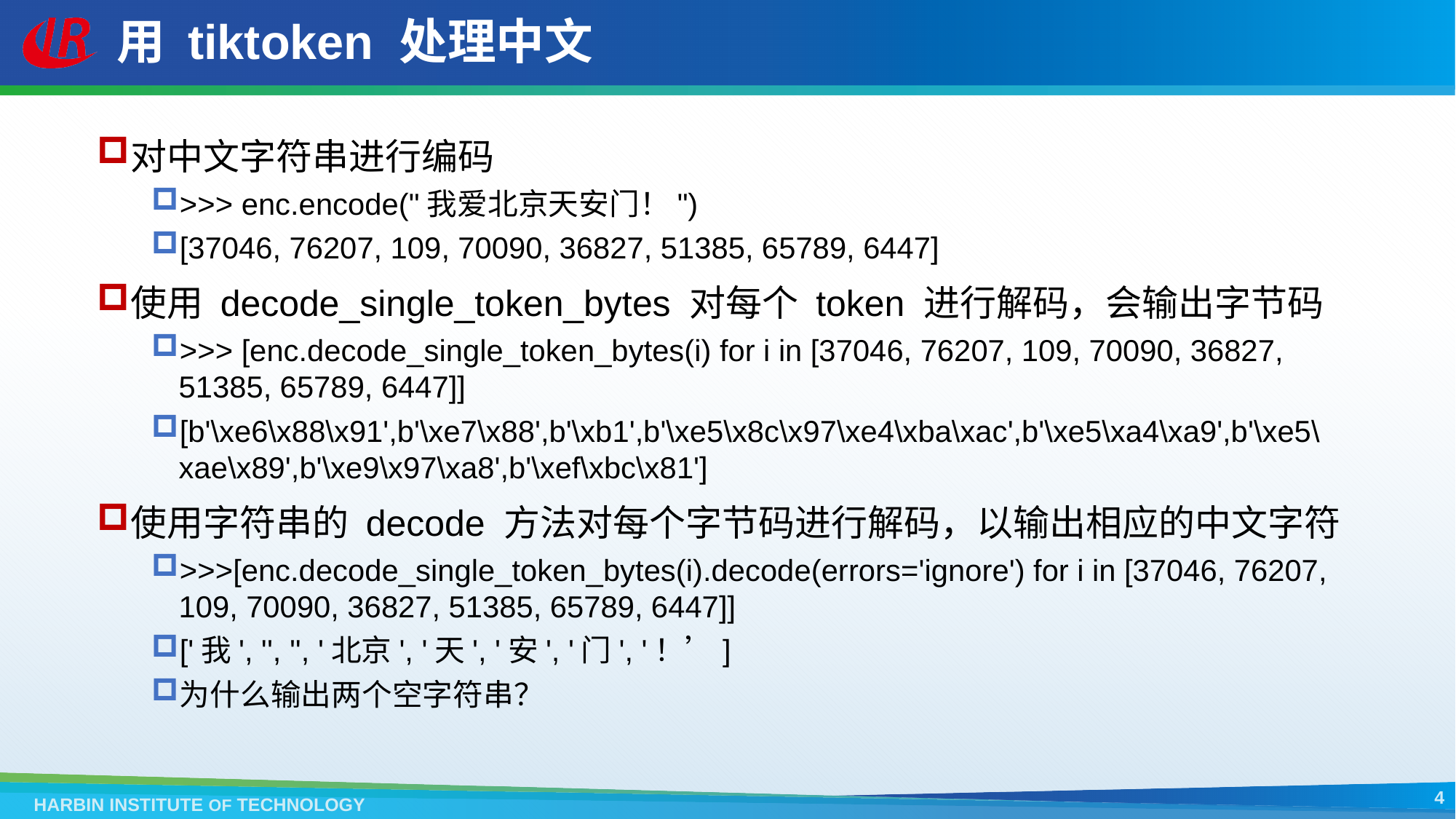

# 用 tiktoken 处理中文
对中文字符串进行编码
>>> enc.encode("我爱北京天安门！")
[37046, 76207, 109, 70090, 36827, 51385, 65789, 6447]
使用 decode_single_token_bytes 对每个 token 进行解码，会输出字节码
>>> [enc.decode_single_token_bytes(i) for i in [37046, 76207, 109, 70090, 36827, 51385, 65789, 6447]]
[b'\xe6\x88\x91',b'\xe7\x88',b'\xb1',b'\xe5\x8c\x97\xe4\xba\xac',b'\xe5\xa4\xa9',b'\xe5\xae\x89',b'\xe9\x97\xa8',b'\xef\xbc\x81']
使用字符串的 decode 方法对每个字节码进行解码，以输出相应的中文字符
>>>[enc.decode_single_token_bytes(i).decode(errors='ignore') for i in [37046, 76207, 109, 70090, 36827, 51385, 65789, 6447]]
['我', '', '', '北京', '天', '安', '门', '！’]
为什么输出两个空字符串？
4
HARBIN INSTITUTE OF TECHNOLOGY